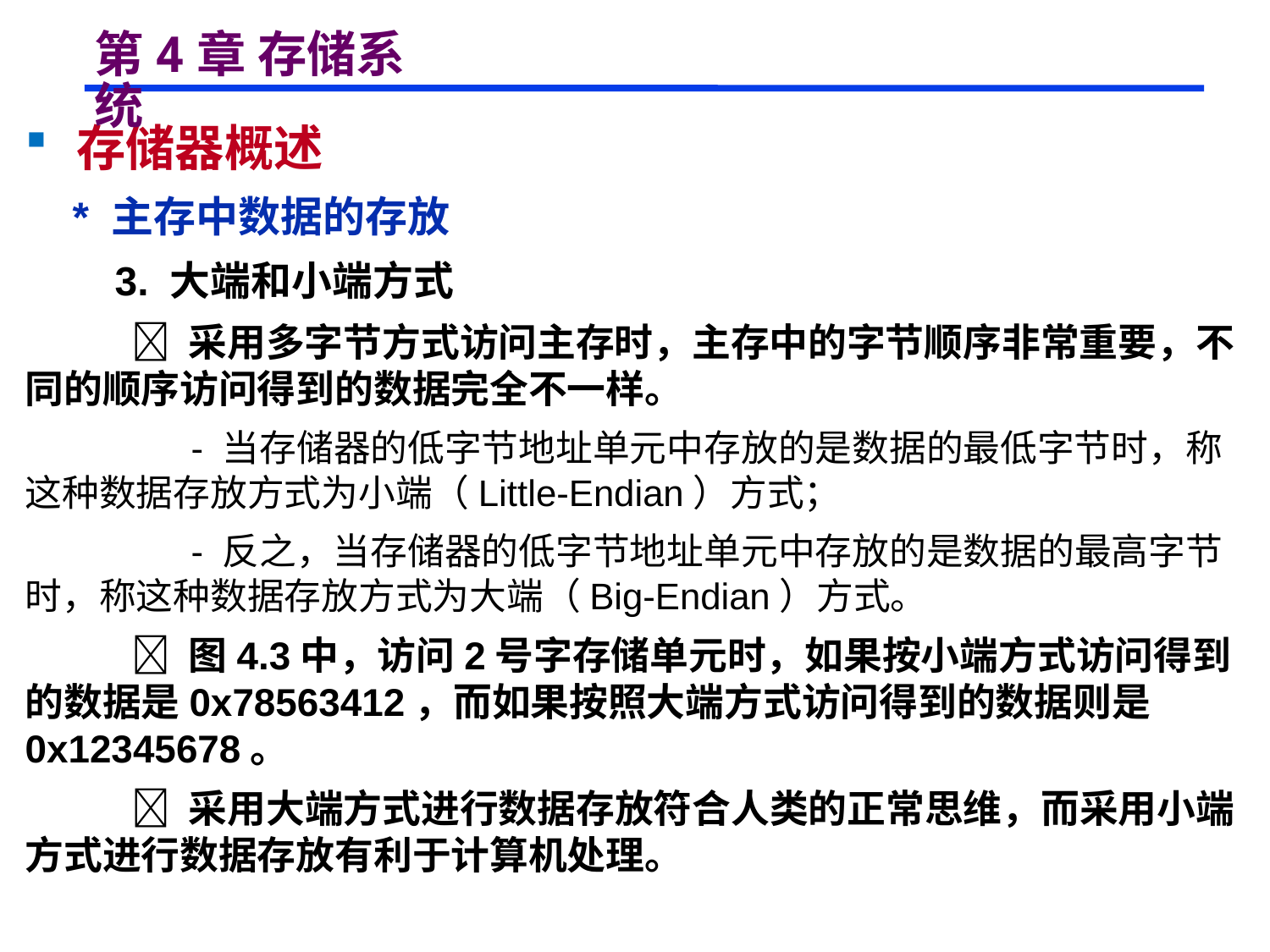

# 第4章 存储系统
 存储器概述
    * 主存中数据的存放
        3. 大端和小端方式
            • 采用多字节方式访问主存时，主存中的字节顺序非常重要，不同的顺序访问得到的数据完全不一样。
                - 当存储器的低字节地址单元中存放的是数据的最低字节时，称这种数据存放方式为小端（Little-Endian）方式；
                - 反之，当存储器的低字节地址单元中存放的是数据的最高字节时，称这种数据存放方式为大端（Big-Endian）方式。
            • 图4.3中，访问2号字存储单元时，如果按小端方式访问得到的数据是0x78563412，而如果按照大端方式访问得到的数据则是0x12345678。
            • 采用大端方式进行数据存放符合人类的正常思维，而采用小端方式进行数据存放有利于计算机处理。